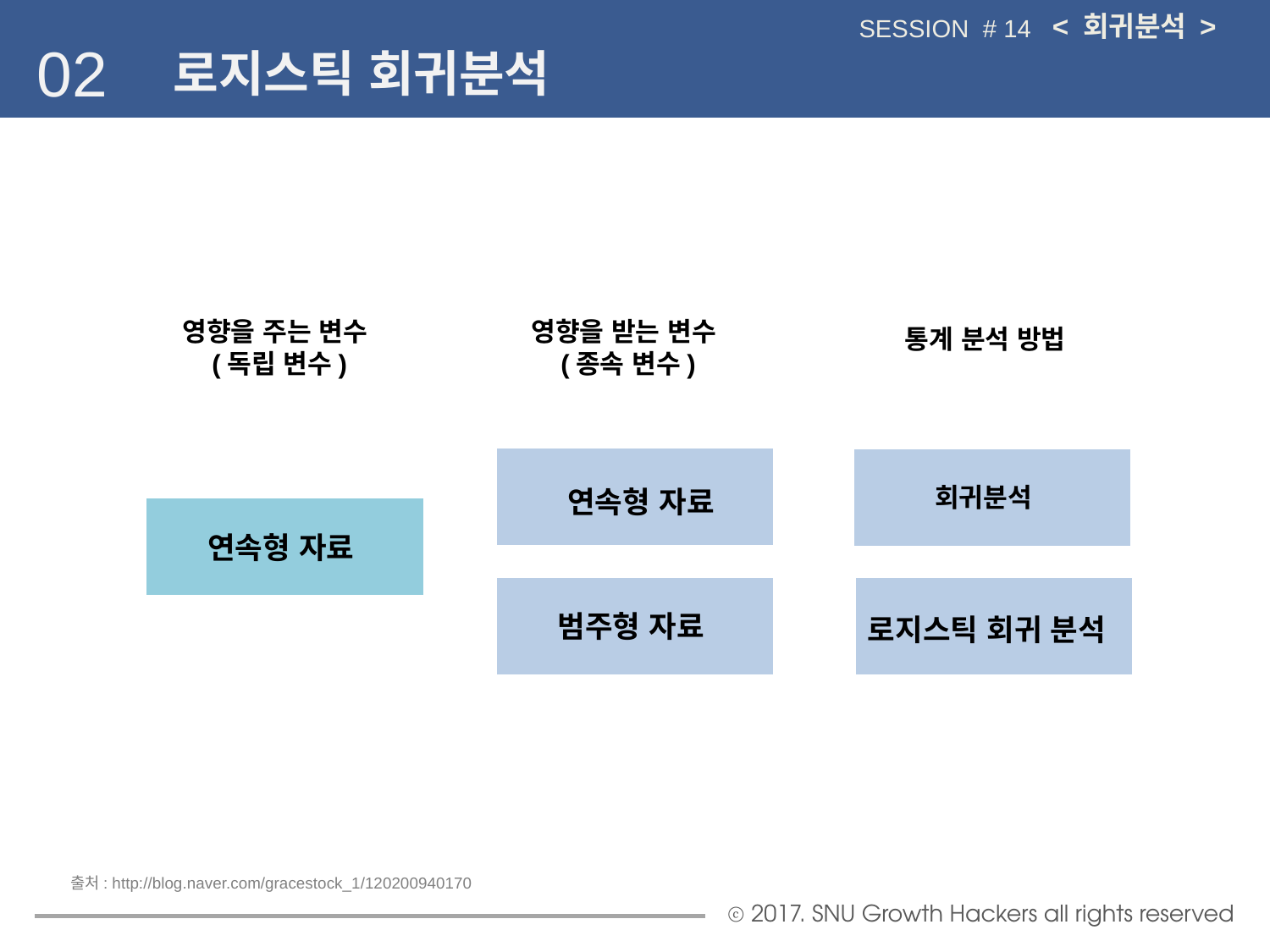

< 회귀분석 >
SESSION  # 14
02
로지스틱 회귀분석
영향을 주는 변수
    (독립 변수)
영향을 받는 변수
    (종속 변수)
통계 분석 방법

회귀분석
연속형 자료

연속형 자료

범주형 자료
로지스틱 회귀 분석
출처: http://blog.naver.com/gracestock_1/120200940170
ⓒ 2017. SNU Growth Hackers all rights reserved